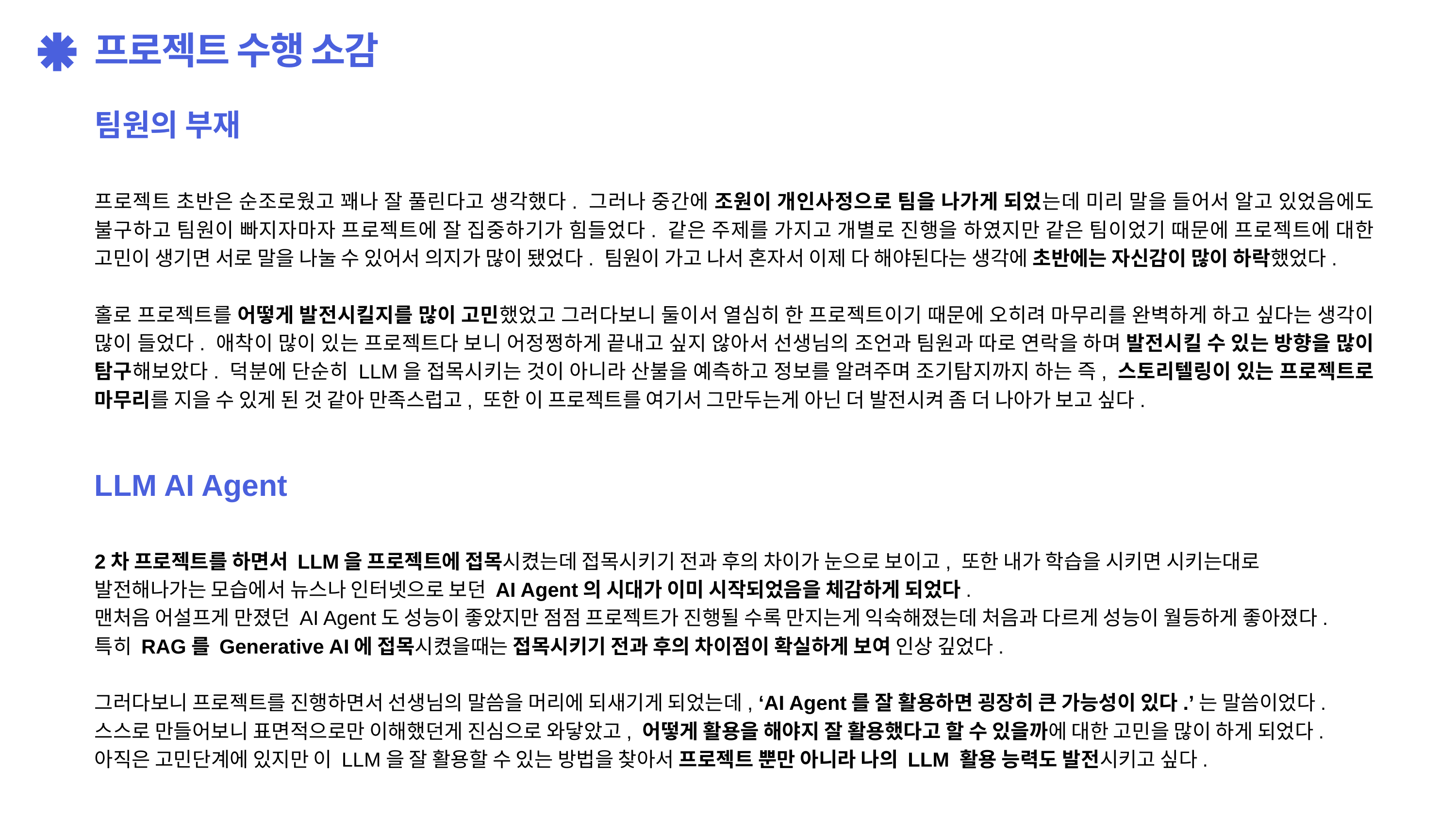

프로젝트 수행 소감
팀원의 부재

프로젝트 초반은 순조로웠고 꽤나 잘 풀린다고 생각했다. 그러나 중간에 조원이 개인사정으로 팀을 나가게 되었는데 미리 말을 들어서 알고 있었음에도 불구하고 팀원이 빠지자마자 프로젝트에 잘 집중하기가 힘들었다. 같은 주제를 가지고 개별로 진행을 하였지만 같은 팀이었기 때문에 프로젝트에 대한 고민이 생기면 서로 말을 나눌 수 있어서 의지가 많이 됐었다. 팀원이 가고 나서 혼자서 이제 다 해야된다는 생각에 초반에는 자신감이 많이 하락했었다.

홀로 프로젝트를 어떻게 발전시킬지를 많이 고민했었고 그러다보니 둘이서 열심히 한 프로젝트이기 때문에 오히려 마무리를 완벽하게 하고 싶다는 생각이 많이 들었다. 애착이 많이 있는 프로젝트다 보니 어정쩡하게 끝내고 싶지 않아서 선생님의 조언과 팀원과 따로 연락을 하며 발전시킬 수 있는 방향을 많이 탐구해보았다. 덕분에 단순히 LLM을 접목시키는 것이 아니라 산불을 예측하고 정보를 알려주며 조기탐지까지 하는 즉, 스토리텔링이 있는 프로젝트로 마무리를 지을 수 있게 된 것 같아 만족스럽고, 또한 이 프로젝트를 여기서 그만두는게 아닌 더 발전시켜 좀 더 나아가 보고 싶다.
LLM AI Agent

2차 프로젝트를 하면서 LLM을 프로젝트에 접목시켰는데 접목시키기 전과 후의 차이가 눈으로 보이고, 또한 내가 학습을 시키면 시키는대로 발전해나가는 모습에서 뉴스나 인터넷으로 보던 AI Agent의 시대가 이미 시작되었음을 체감하게 되었다.
맨처음 어설프게 만졌던 AI Agent도 성능이 좋았지만 점점 프로젝트가 진행될 수록 만지는게 익숙해졌는데 처음과 다르게 성능이 월등하게 좋아졌다. 특히 RAG를 Generative AI에 접목시켰을때는 접목시키기 전과 후의 차이점이 확실하게 보여 인상 깊었다.

그러다보니 프로젝트를 진행하면서 선생님의 말씀을 머리에 되새기게 되었는데, ‘AI Agent를 잘 활용하면 굉장히 큰 가능성이 있다.’는 말씀이었다. 스스로 만들어보니 표면적으로만 이해했던게 진심으로 와닿았고, 어떻게 활용을 해야지 잘 활용했다고 할 수 있을까에 대한 고민을 많이 하게 되었다. 아직은 고민단계에 있지만 이 LLM을 잘 활용할 수 있는 방법을 찾아서 프로젝트 뿐만 아니라 나의 LLM 활용 능력도 발전시키고 싶다.